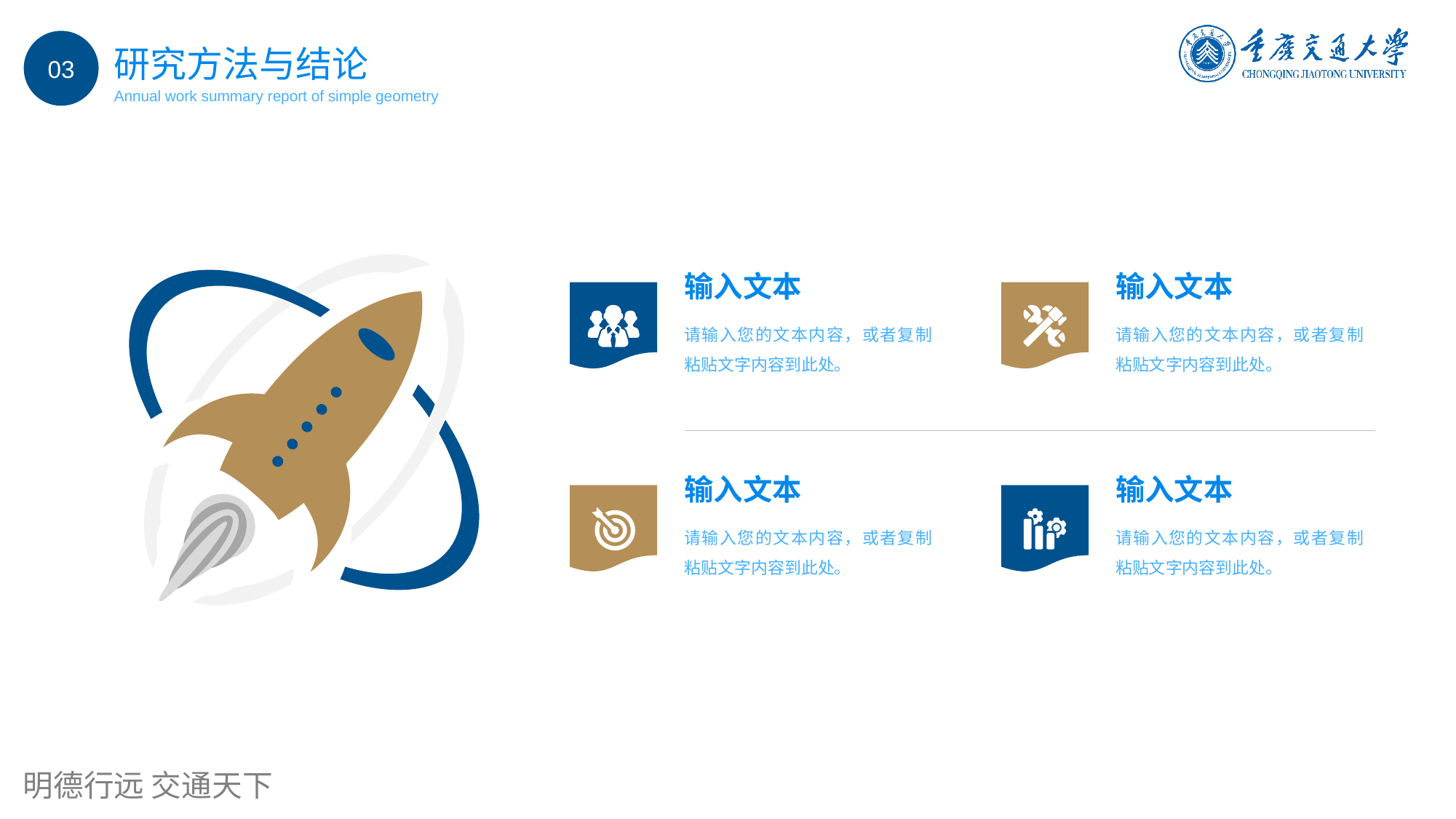

03
研究方法与结论
Annual work summary report of simple geometry

输入文本
请输入您的文本内容，或者复制粘贴文字内容到此处。
输入文本
请输入您的文本内容，或者复制粘贴文字内容到此处。

输入文本
请输入您的文本内容，或者复制粘贴文字内容到此处。
输入文本
请输入您的文本内容，或者复制粘贴文字内容到此处。